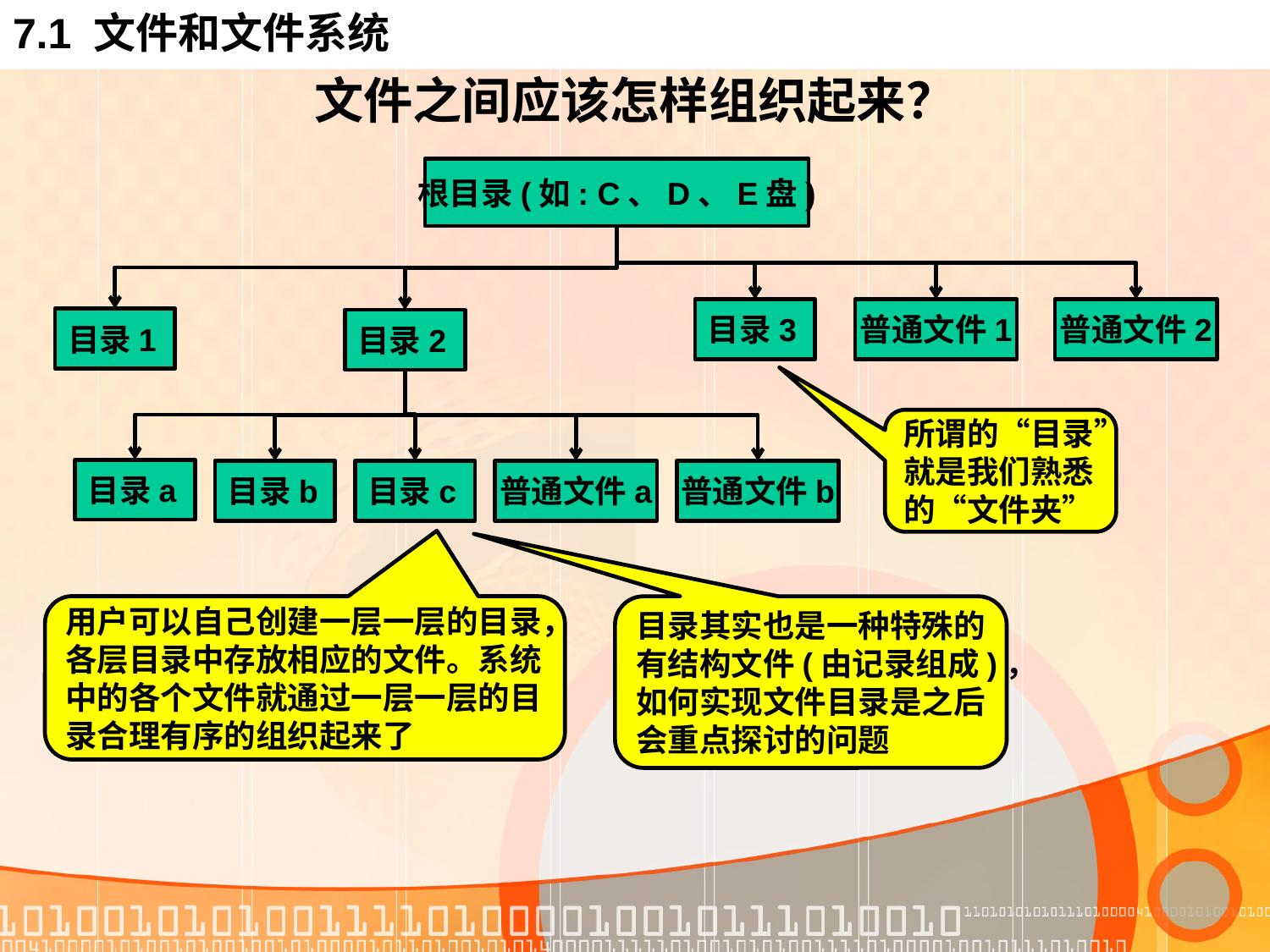

# 7.1 文件和文件系统
文件之间应该怎样组织起来？

根目录(如: C、D、E盘)
目录3
普通文件1
普通文件2
目录1
目录2
所谓的“目录”
就是我们熟悉
的“文件夹”
目录a
目录b
目录c
普通文件a
普通文件b
用户可以自己创建一层一层的目录，
各层目录中存放相应的文件。系统
中的各个文件就通过一层一层的目
录合理有序的组织起来了
目录其实也是一种特殊的
有结构文件(由记录组成)，
如何实现文件目录是之后
会重点探讨的问题